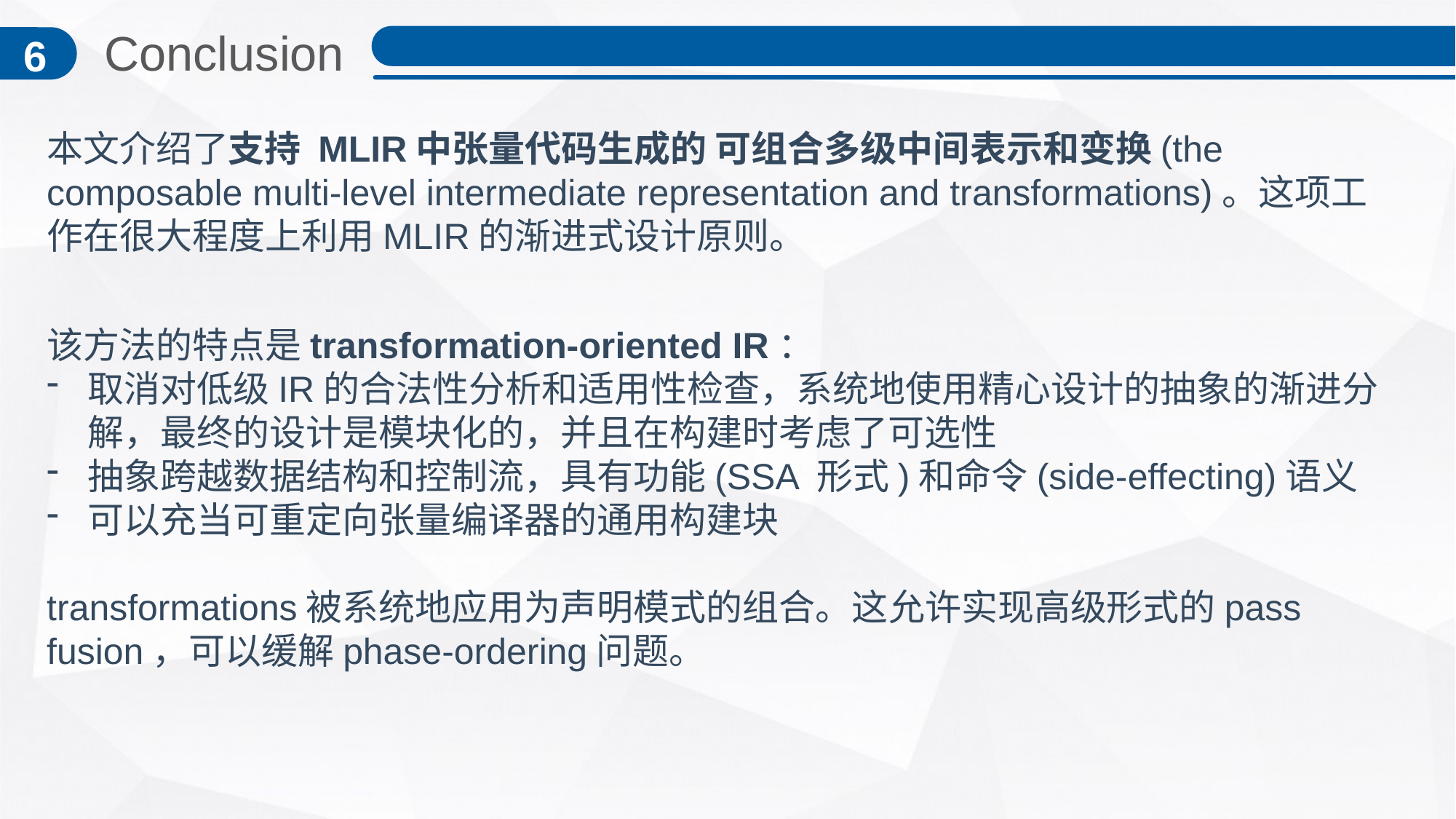

Conclusion
6

本文介绍了支持 MLIR中张量代码生成的 可组合多级中间表示和变换(the composable multi-level intermediate representation and transformations)。这项工作在很大程度上利用MLIR的渐进式设计原则。

该方法的特点是transformation-oriented IR：
取消对低级IR的合法性分析和适用性检查，系统地使用精心设计的抽象的渐进分解，最终的设计是模块化的，并且在构建时考虑了可选性
抽象跨越数据结构和控制流，具有功能(SSA 形式)和命令(side-effecting)语义
可以充当可重定向张量编译器的通用构建块

transformations被系统地应用为声明模式的组合。这允许实现高级形式的pass fusion，可以缓解phase-ordering问题。